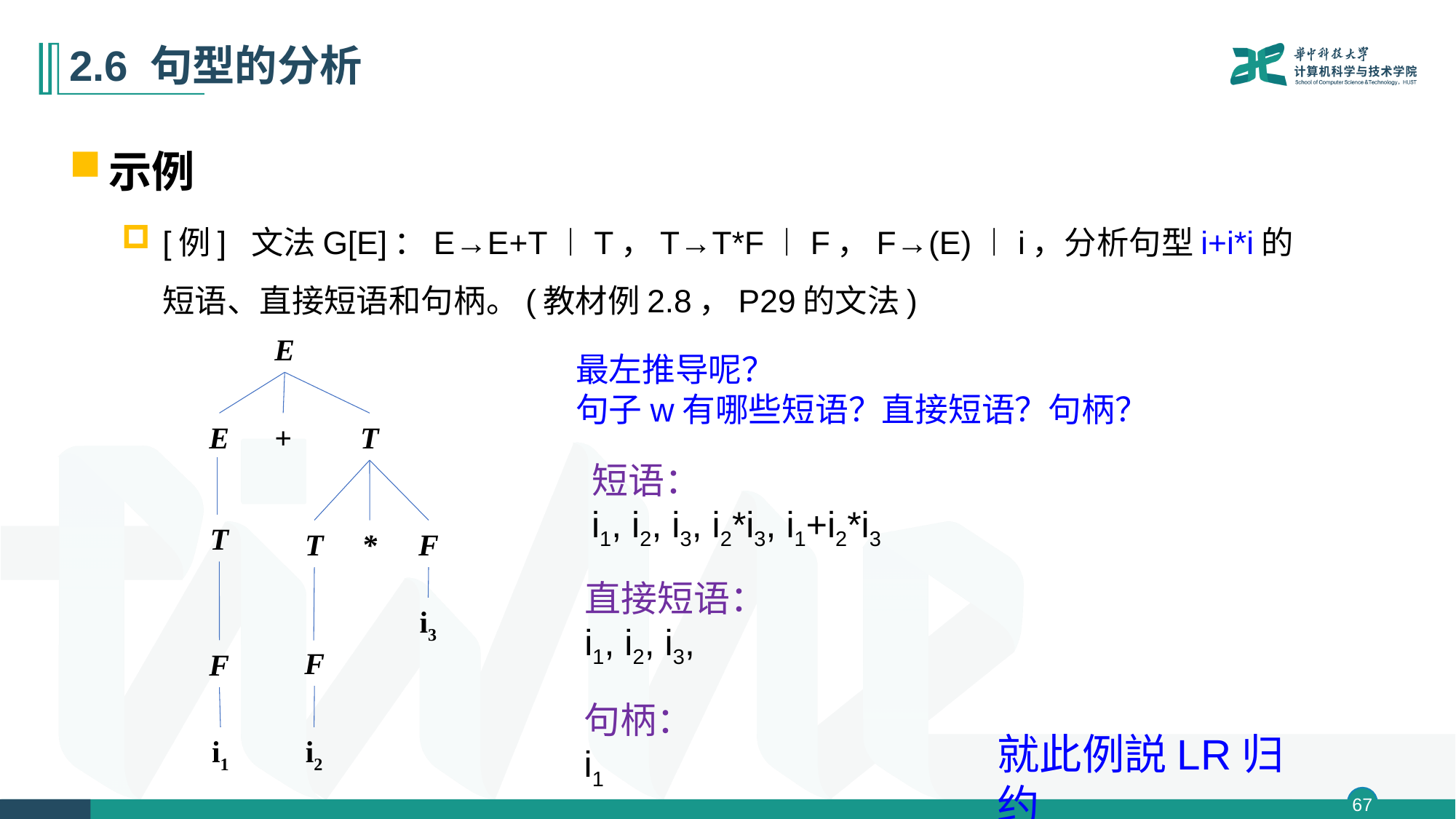

# 2.6 句型的分析
示例
[例]  文法G[E]：E→E+T︱T，T→T*F︱F，F→(E)︱i，分析句型i+i*i的短语、直接短语和句柄。(教材例2.8，P29的文法)

E
最左推导呢？
句子w有哪些短语？直接短语？句柄？
E
+
T
短语：
i1, i2, i3, i2*i3, i1+i2*i3
T
T
*
F
直接短语：
i1, i2, i3,
i3
F
F
句柄：
i1
就此例説LR归约
i1
i2